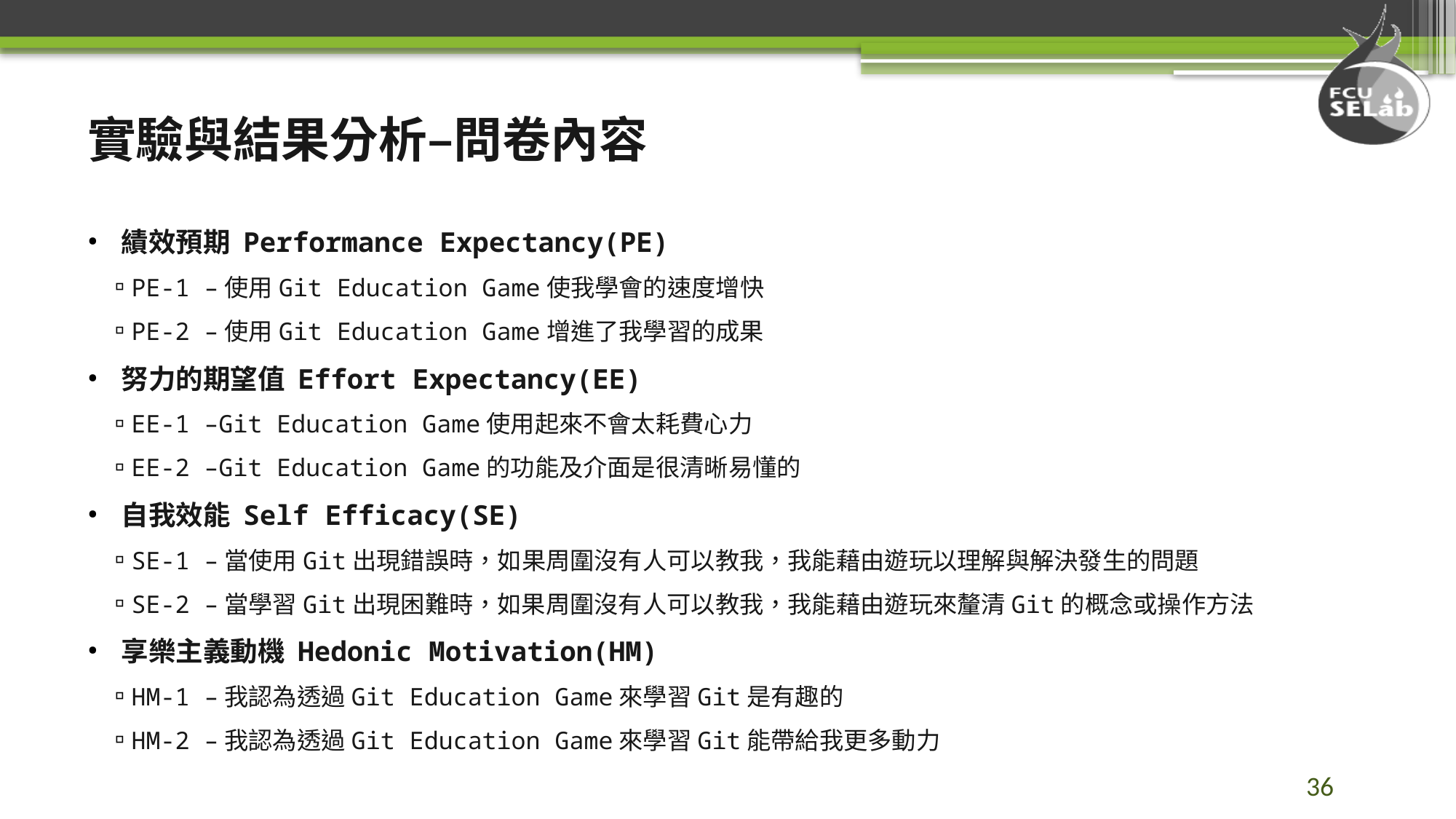

# 實驗與結果分析–問卷內容
績效預期 Performance Expectancy(PE)
PE-1 –使用Git Education Game使我學會的速度增快
PE-2 –使用Git Education Game增進了我學習的成果
努力的期望值 Effort Expectancy(EE)
EE-1 –Git Education Game使用起來不會太耗費心力
EE-2 –Git Education Game的功能及介面是很清晰易懂的
自我效能 Self Efficacy(SE)
SE-1 –當使用Git出現錯誤時，如果周圍沒有人可以教我，我能藉由遊玩以理解與解決發生的問題
SE-2 –當學習Git出現困難時，如果周圍沒有人可以教我，我能藉由遊玩來釐清Git的概念或操作方法
享樂主義動機 Hedonic Motivation(HM)
HM-1 –我認為透過Git Education Game來學習Git是有趣的
HM-2 –我認為透過Git Education Game來學習Git能帶給我更多動力

36